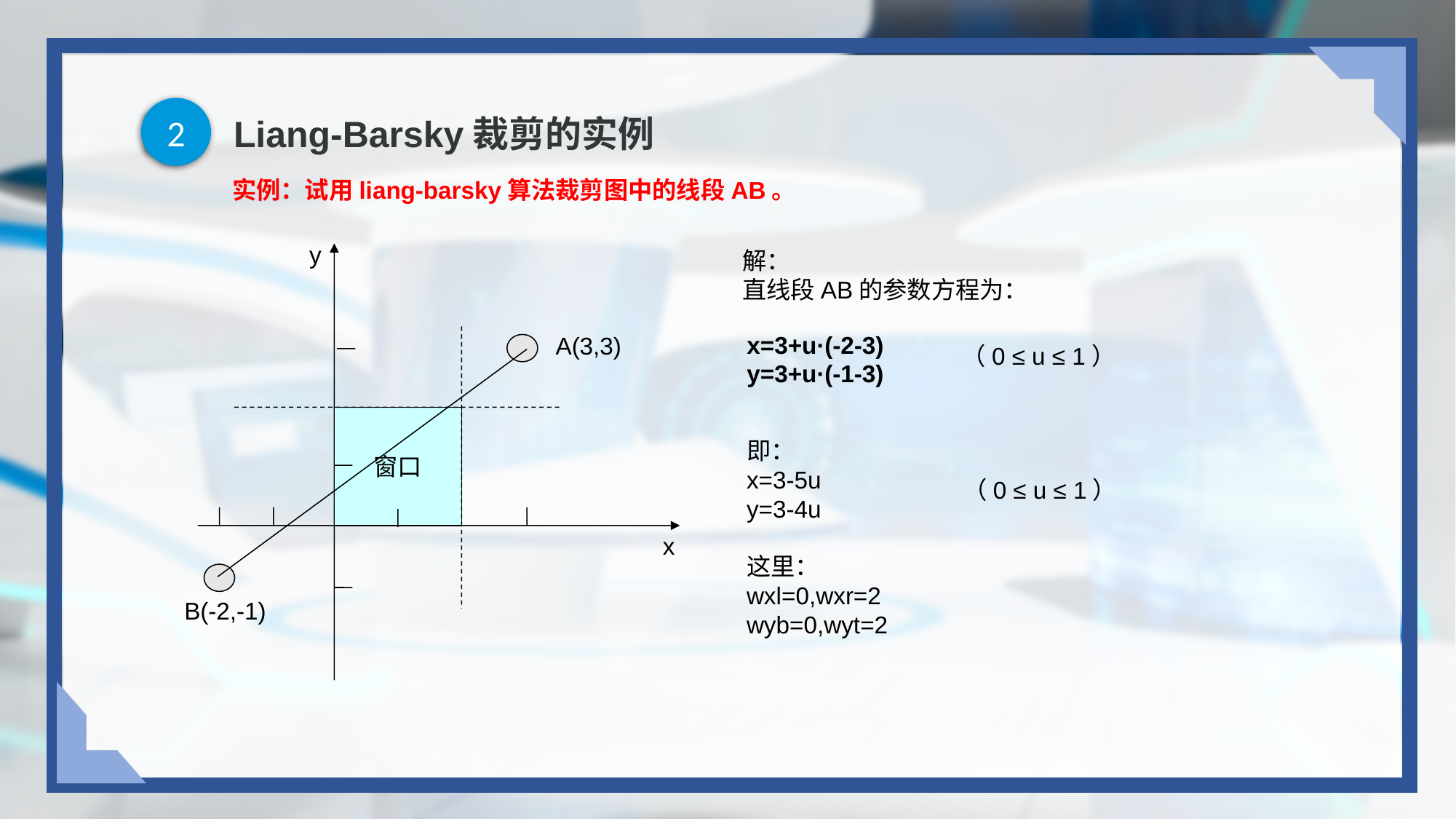

2
# Liang-Barsky裁剪的实例
实例：试用liang-barsky算法裁剪图中的线段AB。
y

A(3,3)

窗口

x

B(-2,-1)
解：
直线段AB的参数方程为：
x=3+u·(-2-3)
y=3+u·(-1-3)

（0 ≤ u ≤ 1）

即：
x=3-5u
y=3-4u

这里：
wxl=0,wxr=2
wyb=0,wyt=2
（0 ≤ u ≤ 1）